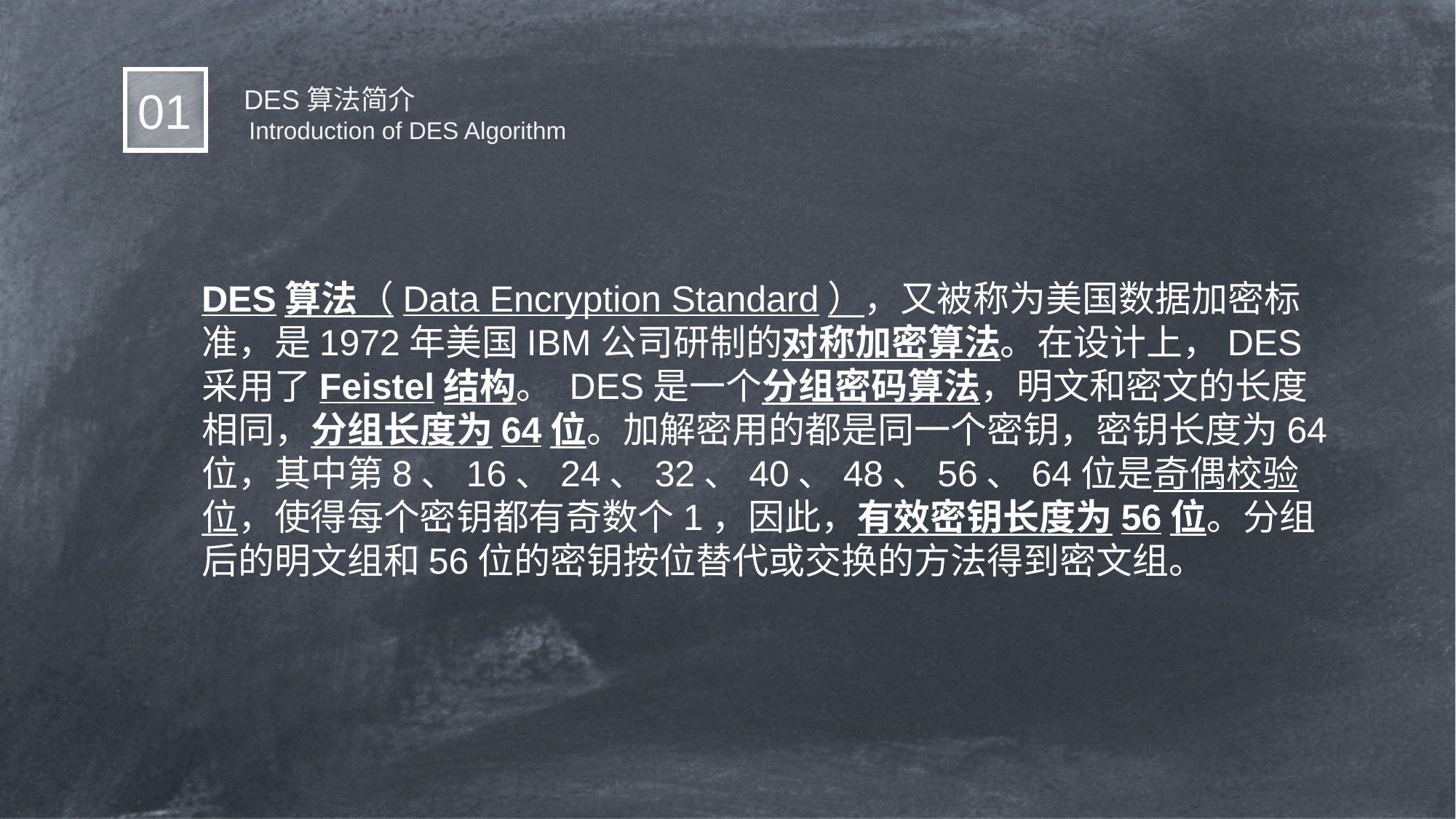

DES算法简介

01
Introduction of DES Algorithm
DES算法（Data Encryption Standard），又被称为美国数据加密标准，是1972年美国IBM公司研制的对称加密算法。在设计上，DES采用了Feistel结构。 DES是一个分组密码算法，明文和密文的长度相同，分组长度为64位。加解密用的都是同一个密钥，密钥长度为64位，其中第8、16、24、32、40、48、56、64位是奇偶校验位，使得每个密钥都有奇数个1，因此，有效密钥长度为56位。分组后的明文组和56位的密钥按位替代或交换的方法得到密文组。